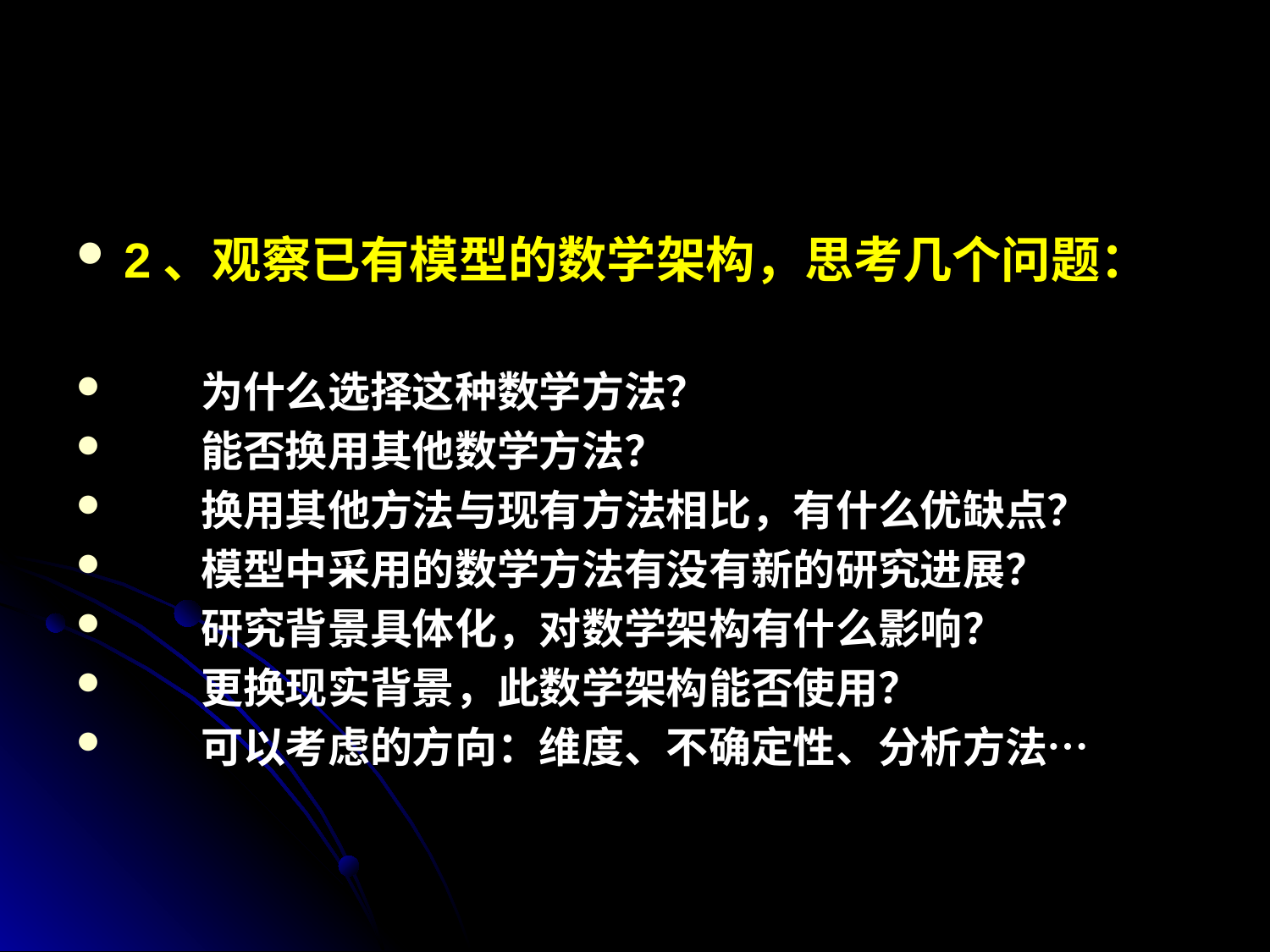

2、观察已有模型的数学架构，思考几个问题：

       为什么选择这种数学方法？
       能否换用其他数学方法？
       换用其他方法与现有方法相比，有什么优缺点？
       模型中采用的数学方法有没有新的研究进展？
       研究背景具体化，对数学架构有什么影响？
       更换现实背景，此数学架构能否使用？
       可以考虑的方向：维度、不确定性、分析方法…